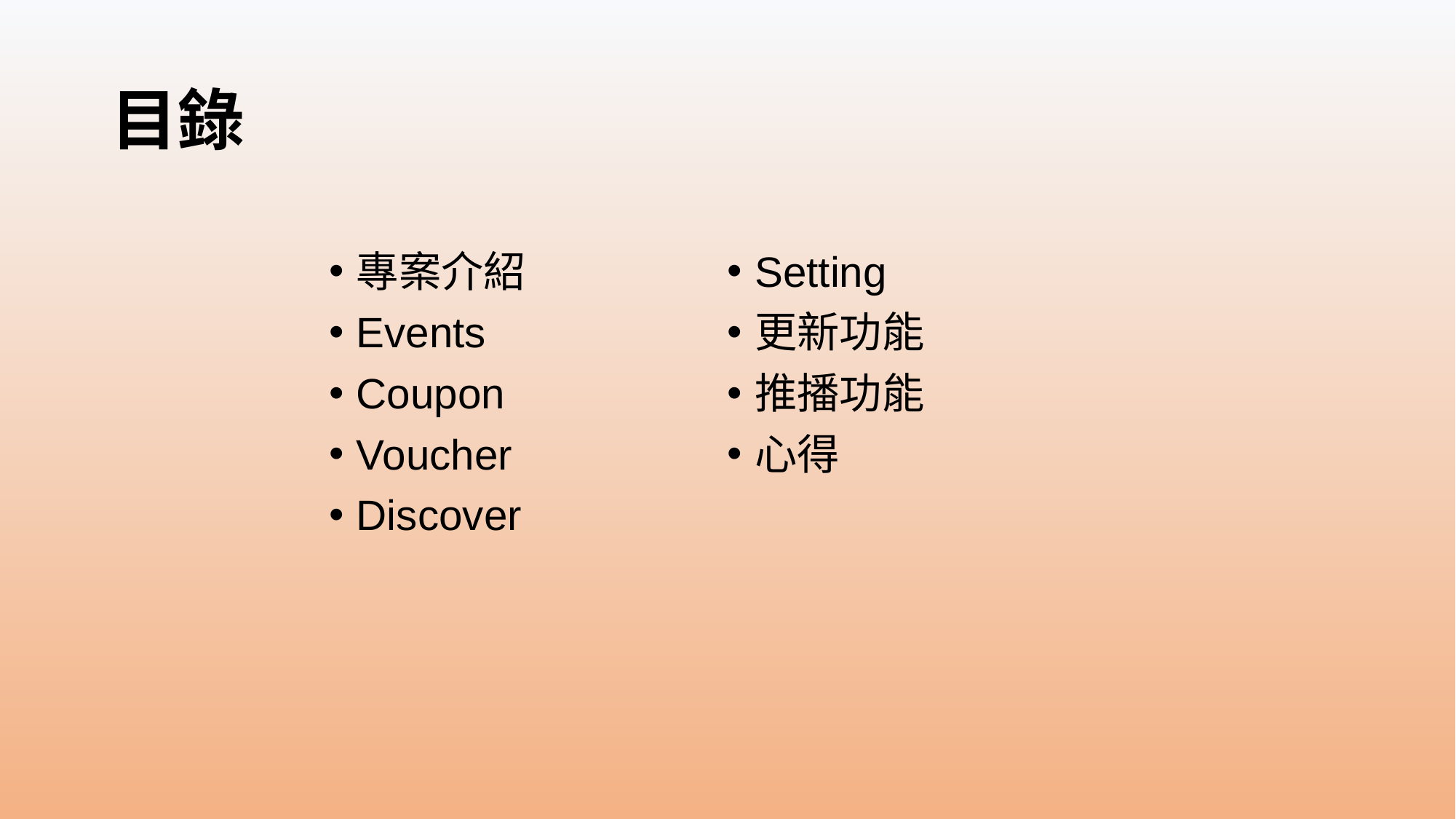

# 目錄
專案介紹
Events
Coupon
Voucher
Discover
Setting
更新功能
推播功能
心得